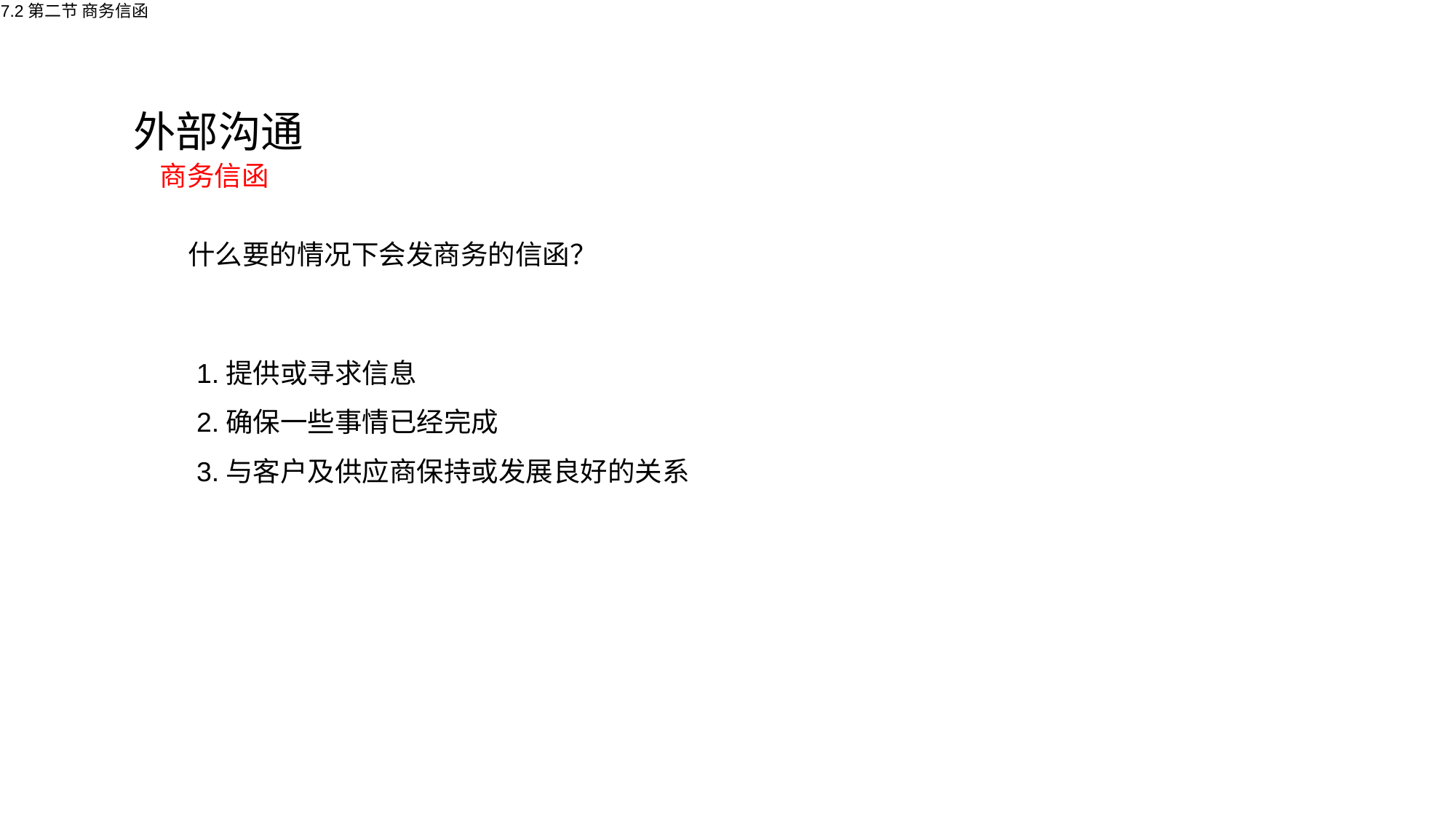

7.2第二节 商务信函
外部沟通
商务信函
什么要的情况下会发商务的信函？
1.提供或寻求信息
2.确保一些事情已经完成
3.与客户及供应商保持或发展良好的关系